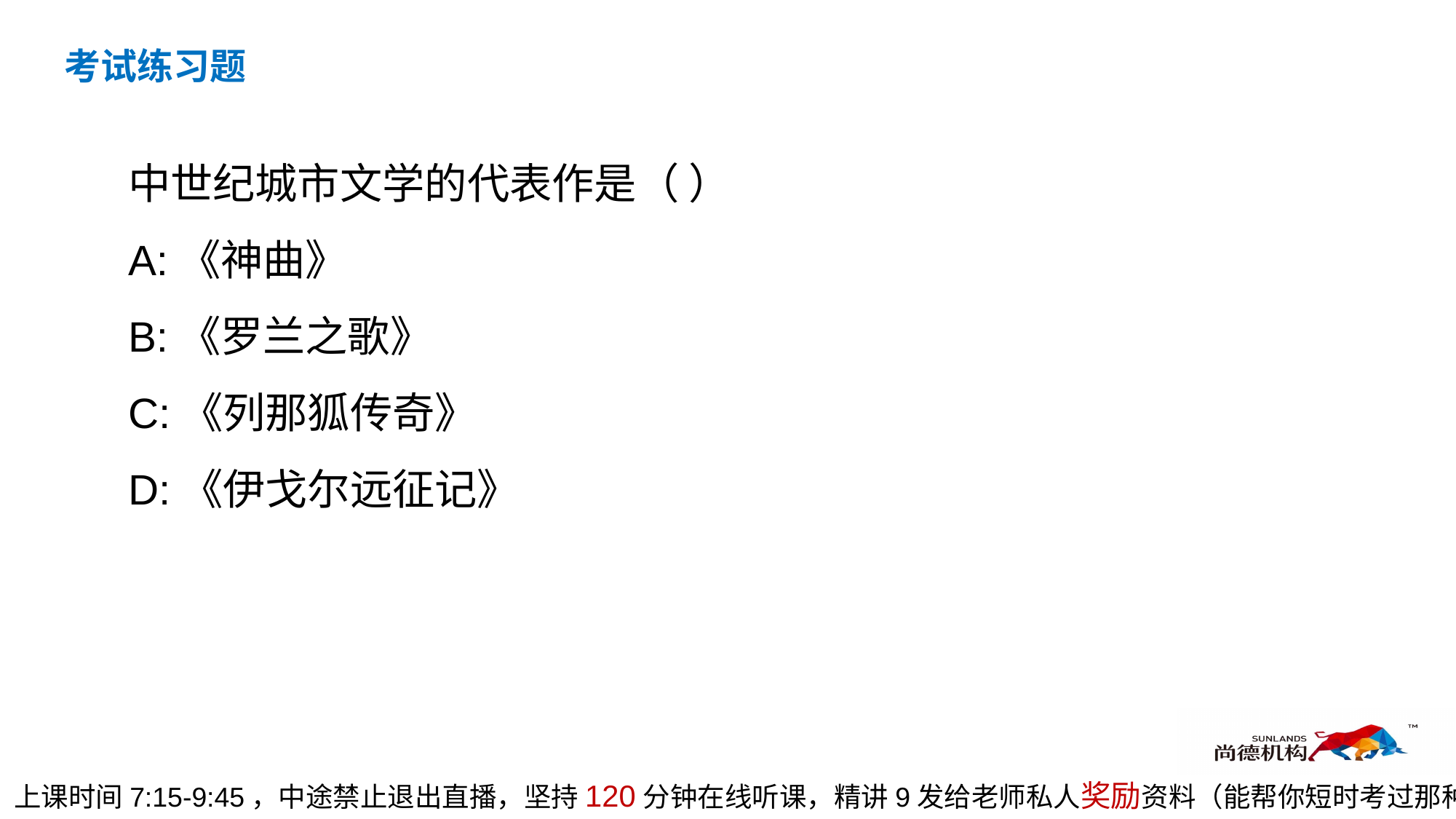

考试练习题
中世纪城市文学的代表作是（ ）
A:《神曲》
B:《罗兰之歌》
C:《列那狐传奇》
D:《伊戈尔远征记》